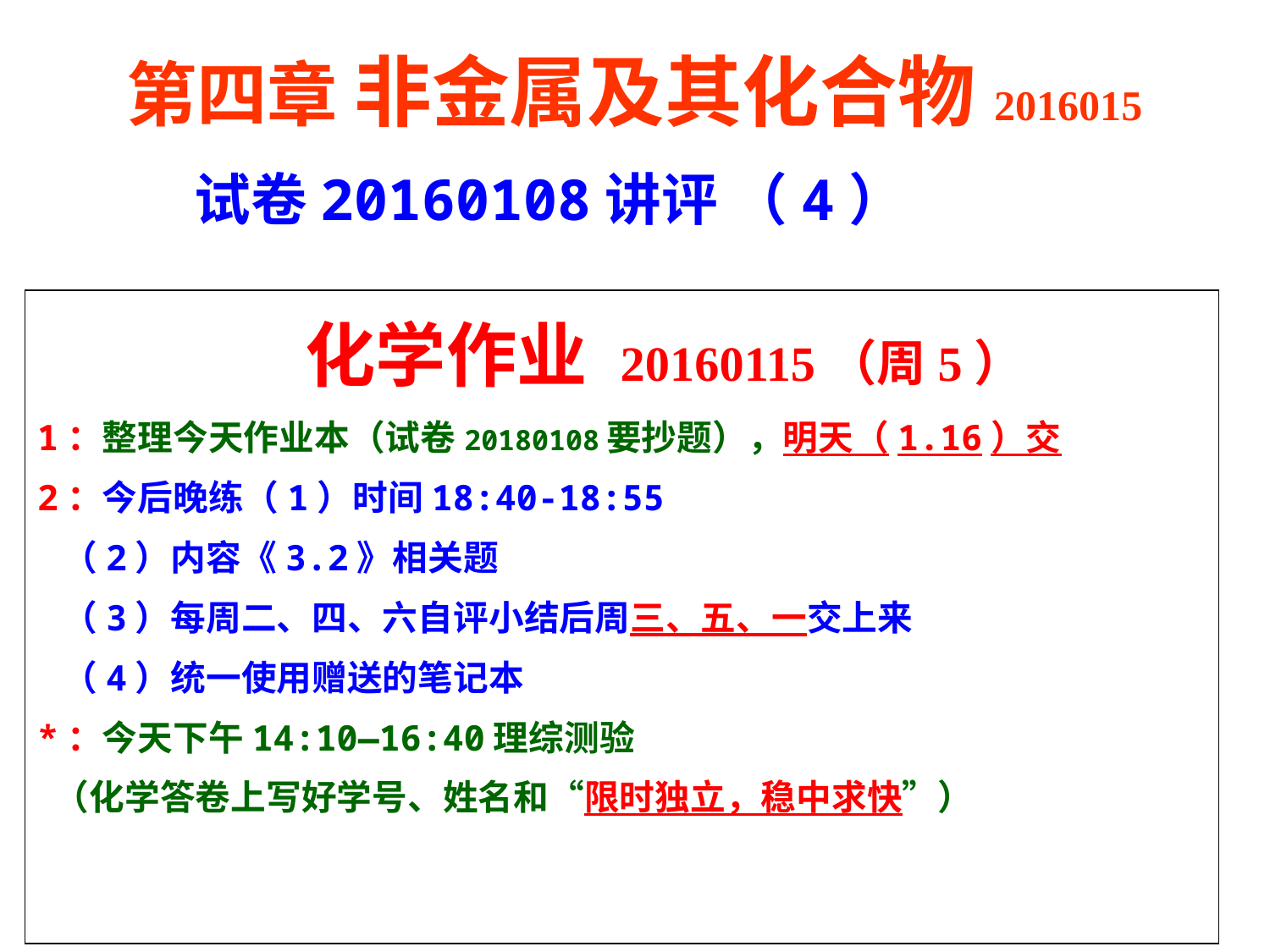

第四章 非金属及其化合物2016015
        试卷20160108讲评 （4）
             化学作业 20160115（周5）
1：整理今天作业本（试卷20180108要抄题），明天（1.16）交
2：今后晚练（1）时间18:40-18:55
  （2）内容《3.2》相关题
  （3）每周二、四、六自评小结后周三、五、一交上来
  （4）统一使用赠送的笔记本
*：今天下午14:10—16:40理综测验
 （化学答卷上写好学号、姓名和“限时独立，稳中求快”）